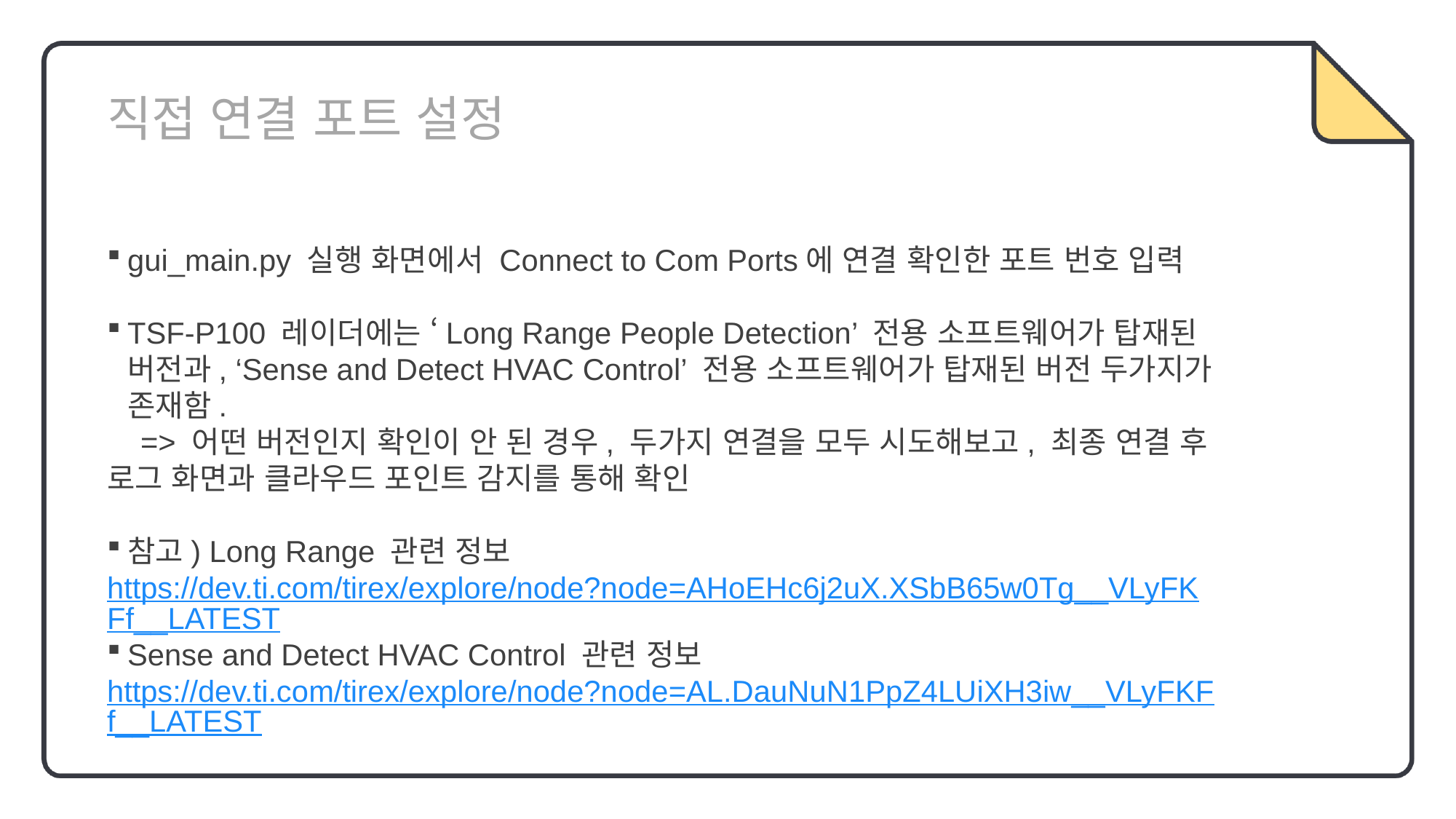

직접 연결 포트 설정
gui_main.py 실행 화면에서 Connect to Com Ports에 연결 확인한 포트 번호 입력

TSF-P100 레이더에는 ‘Long Range People Detection’ 전용 소프트웨어가 탑재된 버전과, ‘Sense and Detect HVAC Control’ 전용 소프트웨어가 탑재된 버전 두가지가 존재함.
    => 어떤 버전인지 확인이 안 된 경우, 두가지 연결을 모두 시도해보고, 최종 연결 후 로그 화면과 클라우드 포인트 감지를 통해 확인

참고) Long Range 관련 정보
https://dev.ti.com/tirex/explore/node?node=AHoEHc6j2uX.XSbB65w0Tg__VLyFKFf__LATEST
Sense and Detect HVAC Control 관련 정보
https://dev.ti.com/tirex/explore/node?node=AL.DauNuN1PpZ4LUiXH3iw__VLyFKFf__LATEST